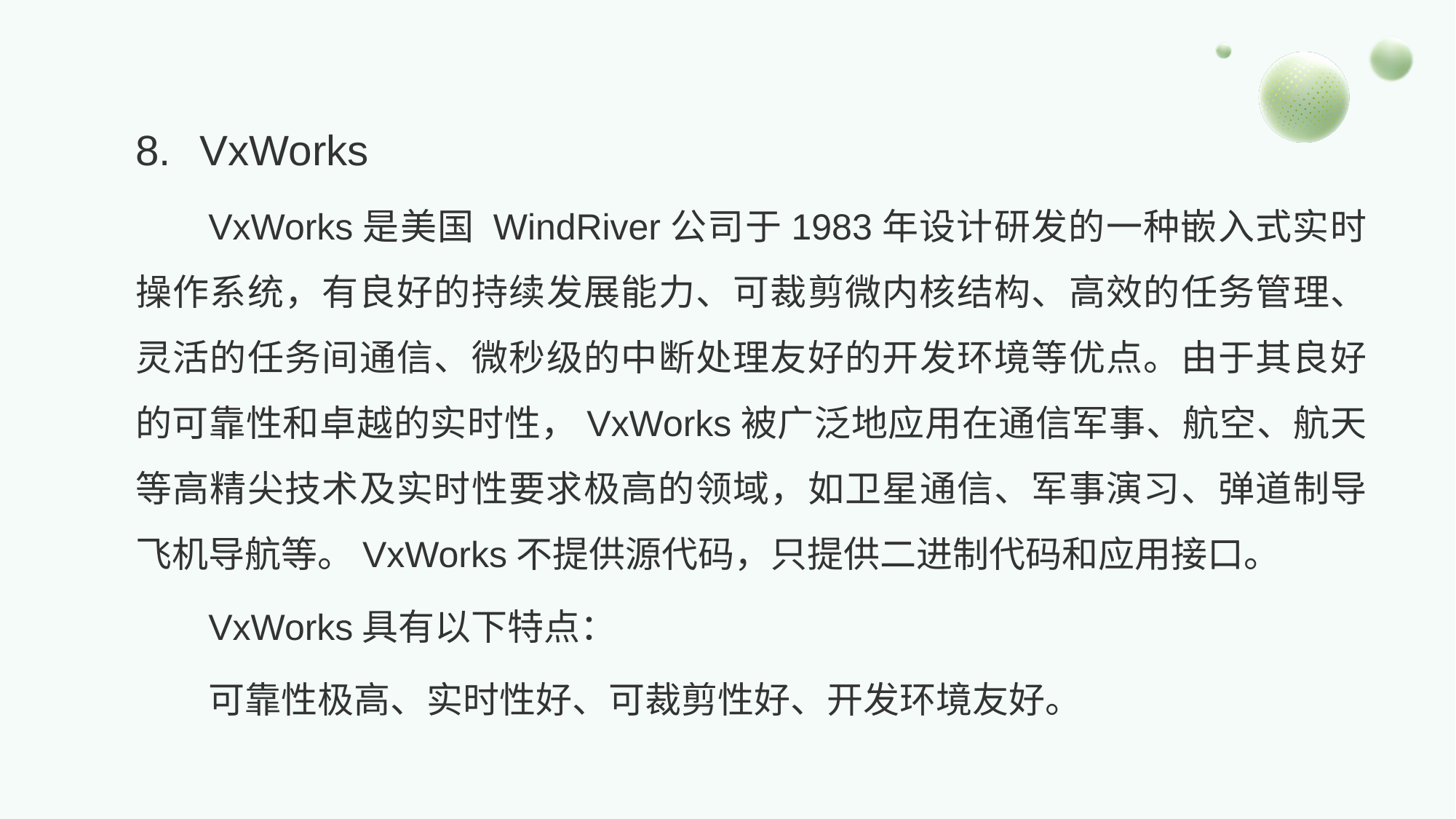

8.	  VxWorks
VxWorks是美国 WindRiver公司于1983年设计研发的一种嵌入式实时操作系统，有良好的持续发展能力、可裁剪微内核结构、高效的任务管理、灵活的任务间通信、微秒级的中断处理友好的开发环境等优点。由于其良好的可靠性和卓越的实时性，VxWorks被广泛地应用在通信军事、航空、航天等高精尖技术及实时性要求极高的领域，如卫星通信、军事演习、弹道制导飞机导航等。VxWorks不提供源代码，只提供二进制代码和应用接口。
VxWorks具有以下特点：
可靠性极高、实时性好、可裁剪性好、开发环境友好。